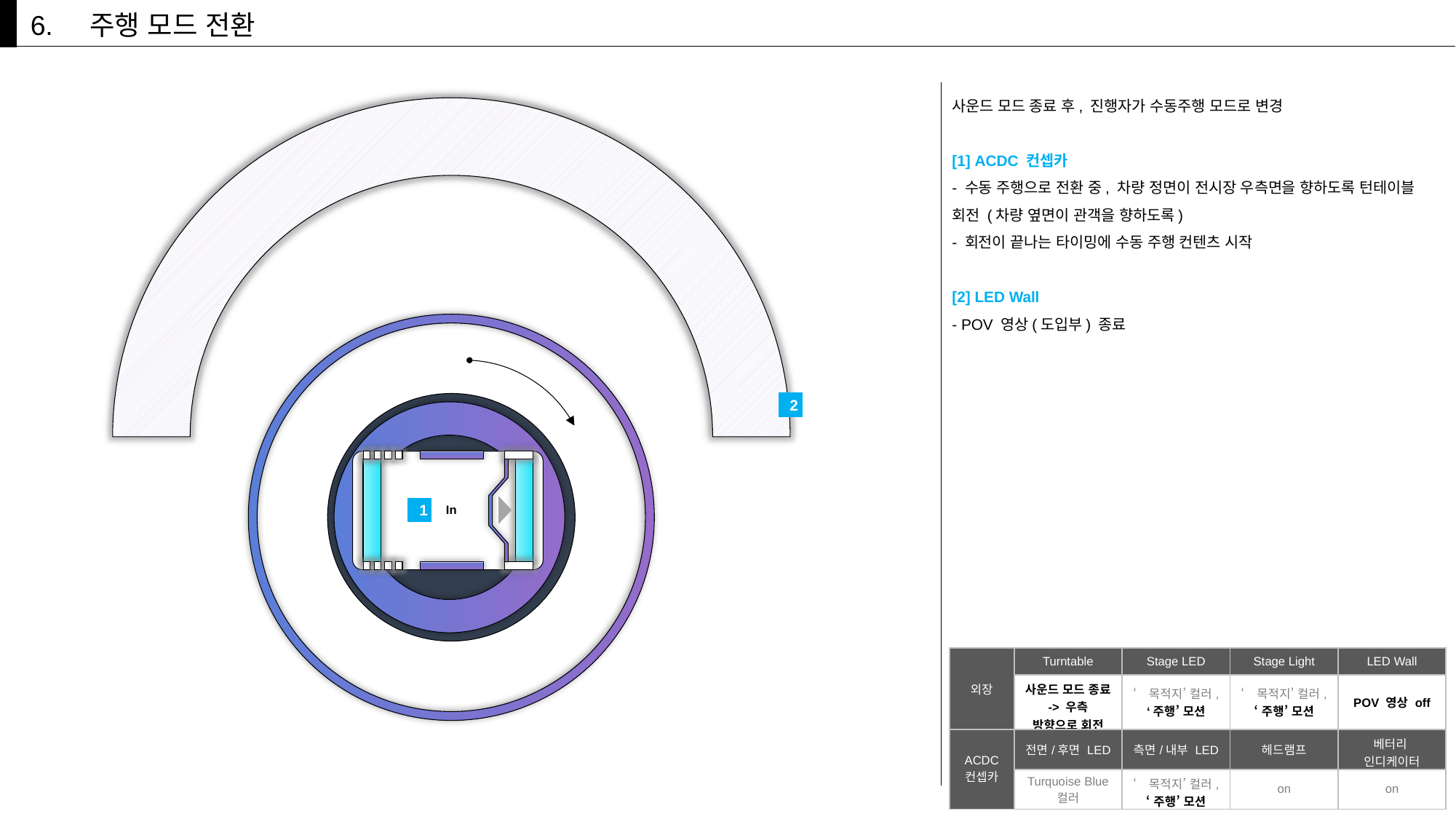

6.
주행 모드 전환
사운드 모드 종료 후, 진행자가 수동주행 모드로 변경
[1] ACDC 컨셉카
- 수동 주행으로 전환 중, 차량 정면이 전시장 우측면을 향하도록 턴테이블 회전 (차량 옆면이 관객을 향하도록)
- 회전이 끝나는 타이밍에 수동 주행 컨텐츠 시작
[2] LED Wall
- POV 영상(도입부) 종료

2

In

1
| 외장 | Turntable | Stage LED | Stage Light | LED Wall |
| --- | --- | --- | --- | --- |
|  | 사운드 모드 종료 -> 우측 방향으로 회전 | ‘목적지’ 컬러, ‘주행’ 모션 | ‘목적지’ 컬러, ‘주행’ 모션 | POV 영상 off |
| ACDC 컨셉카 | 전면/후면 LED | 측면/내부 LED | 헤드램프 | 베터리 인디케이터 |
|  | Turquoise Blue 컬러 | ‘목적지’ 컬러, ‘주행’ 모션 | on | on |